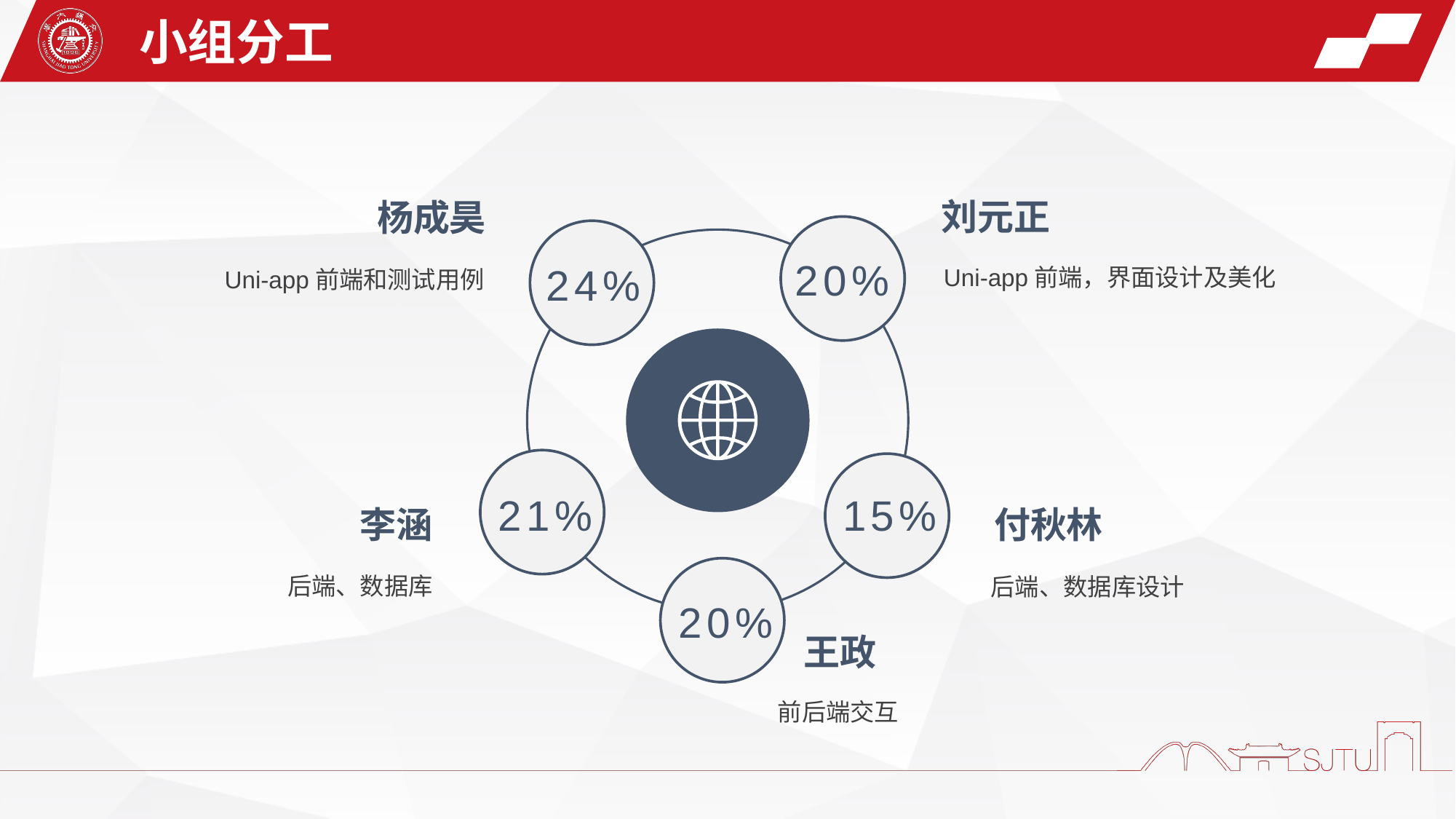

小组分工
刘元正
杨成昊

20%
24%

21%
15%
Uni-app前端，界面设计及美化
Uni-app前端和测试用例
李涵
付秋林

后端、数据库
后端、数据库设计
20%
王政
前后端交互